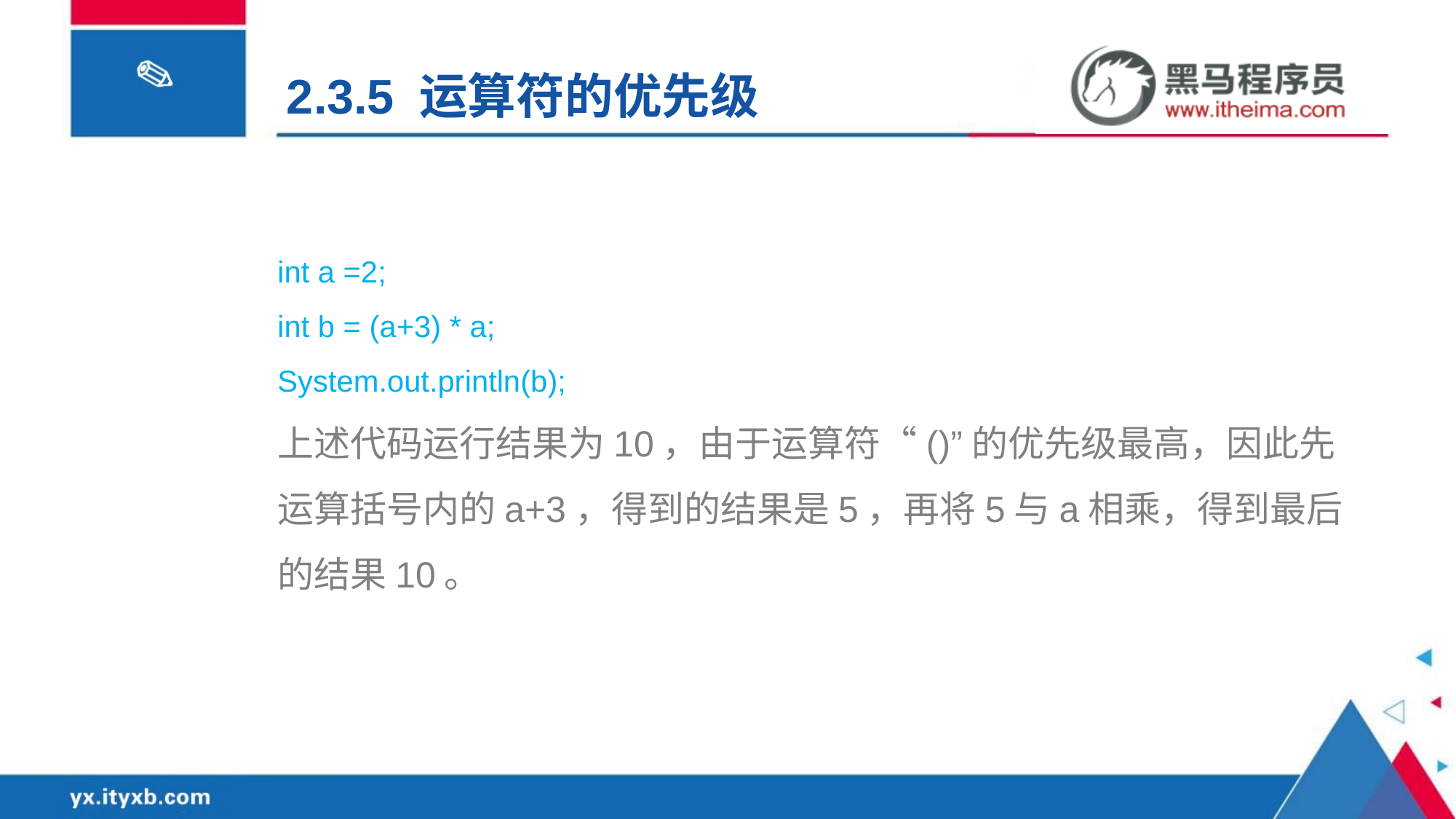

2.3.5 运算符的优先级

int a =2;
int b = (a+3) * a;
System.out.println(b);
上述代码运行结果为10，由于运算符“()”的优先级最高，因此先运算括号内的a+3，得到的结果是5，再将5与a相乘，得到最后的结果10。